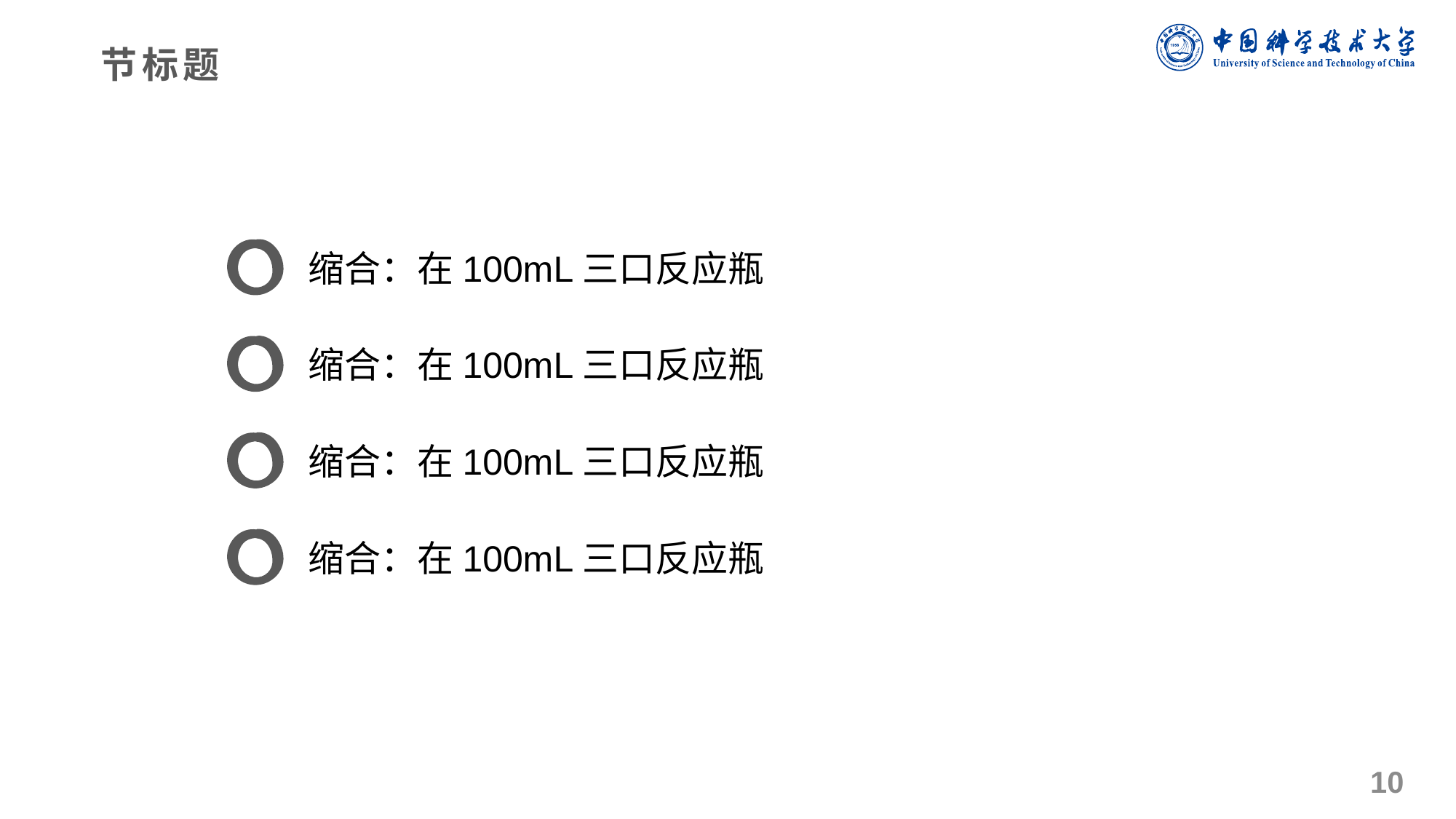

节标题

缩合：在100mL三口反应瓶

缩合：在100mL三口反应瓶

缩合：在100mL三口反应瓶

缩合：在100mL三口反应瓶
10